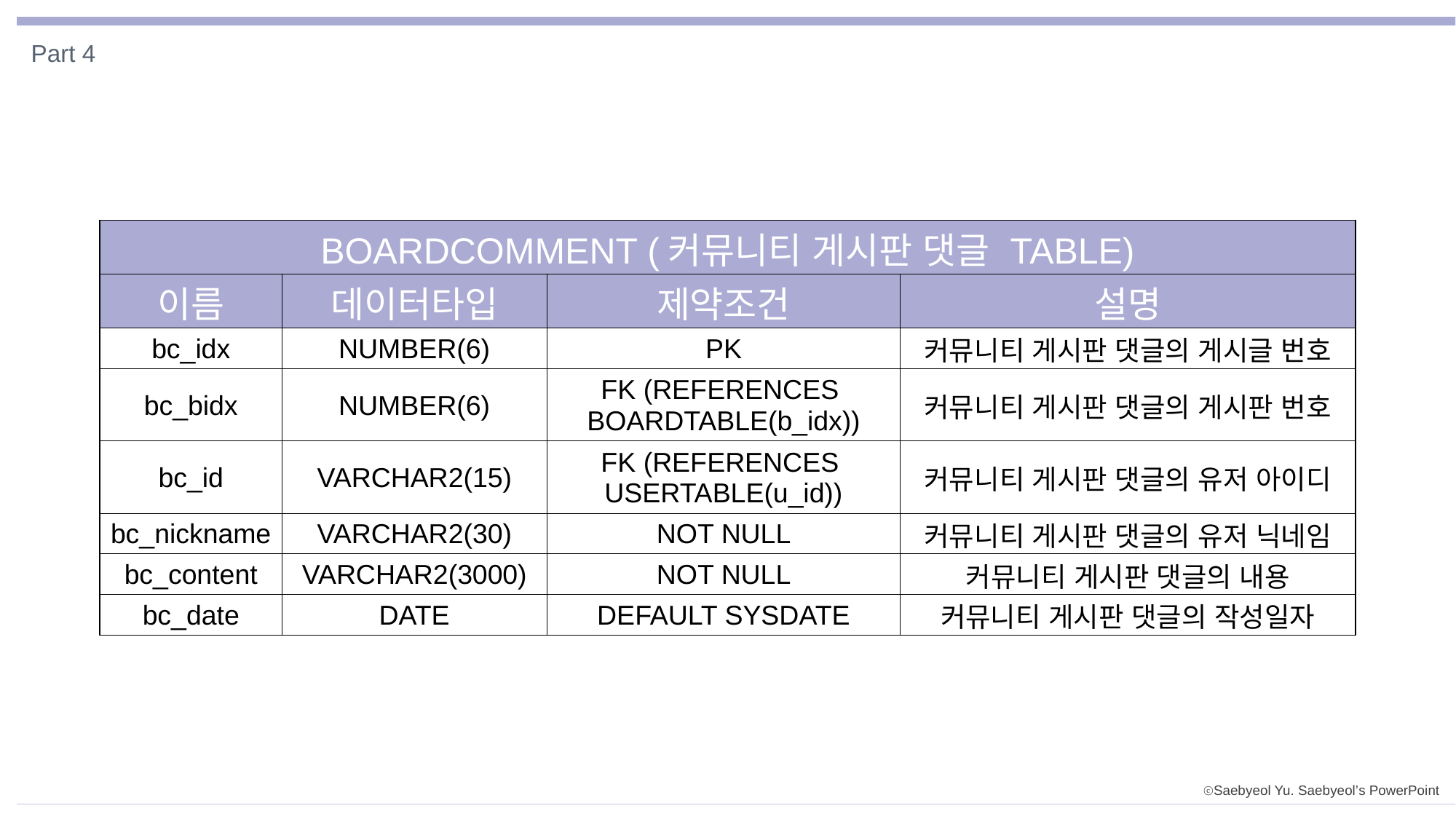

Part 4
| BOARDCOMMENT (커뮤니티 게시판 댓글 TABLE) |  |  |  |
| --- | --- | --- | --- |
| 이름 | 데이터타입 | 제약조건 | 설명 |
| bc\_idx | NUMBER(6) | PK | 커뮤니티 게시판 댓글의 게시글 번호 |
| bc\_bidx | NUMBER(6) | FK (REFERENCES BOARDTABLE(b\_idx)) | 커뮤니티 게시판 댓글의 게시판 번호 |
| bc\_id | VARCHAR2(15) | FK (REFERENCES USERTABLE(u\_id)) | 커뮤니티 게시판 댓글의 유저 아이디 |
| bc\_nickname | VARCHAR2(30) | NOT NULL | 커뮤니티 게시판 댓글의 유저 닉네임 |
| bc\_content | VARCHAR2(3000) | NOT NULL | 커뮤니티 게시판 댓글의 내용 |
| bc\_date | DATE | DEFAULT SYSDATE | 커뮤니티 게시판 댓글의 작성일자 |
ⓒSaebyeol Yu. Saebyeol’s PowerPoint